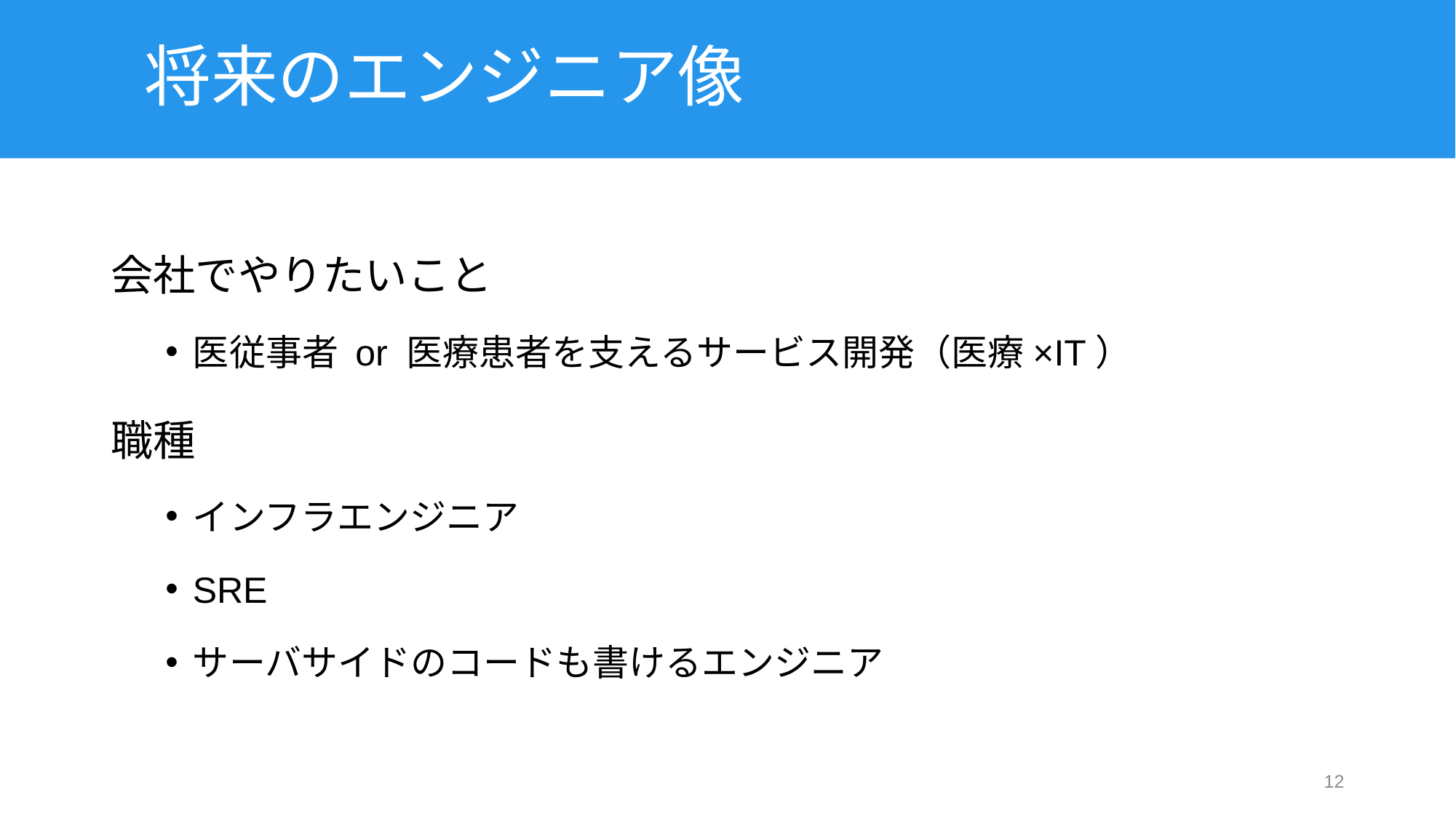

# 将来のエンジニア像
会社でやりたいこと
医従事者 or 医療患者を支えるサービス開発（医療×IT）
職種
インフラエンジニア
SRE
サーバサイドのコードも書けるエンジニア
12